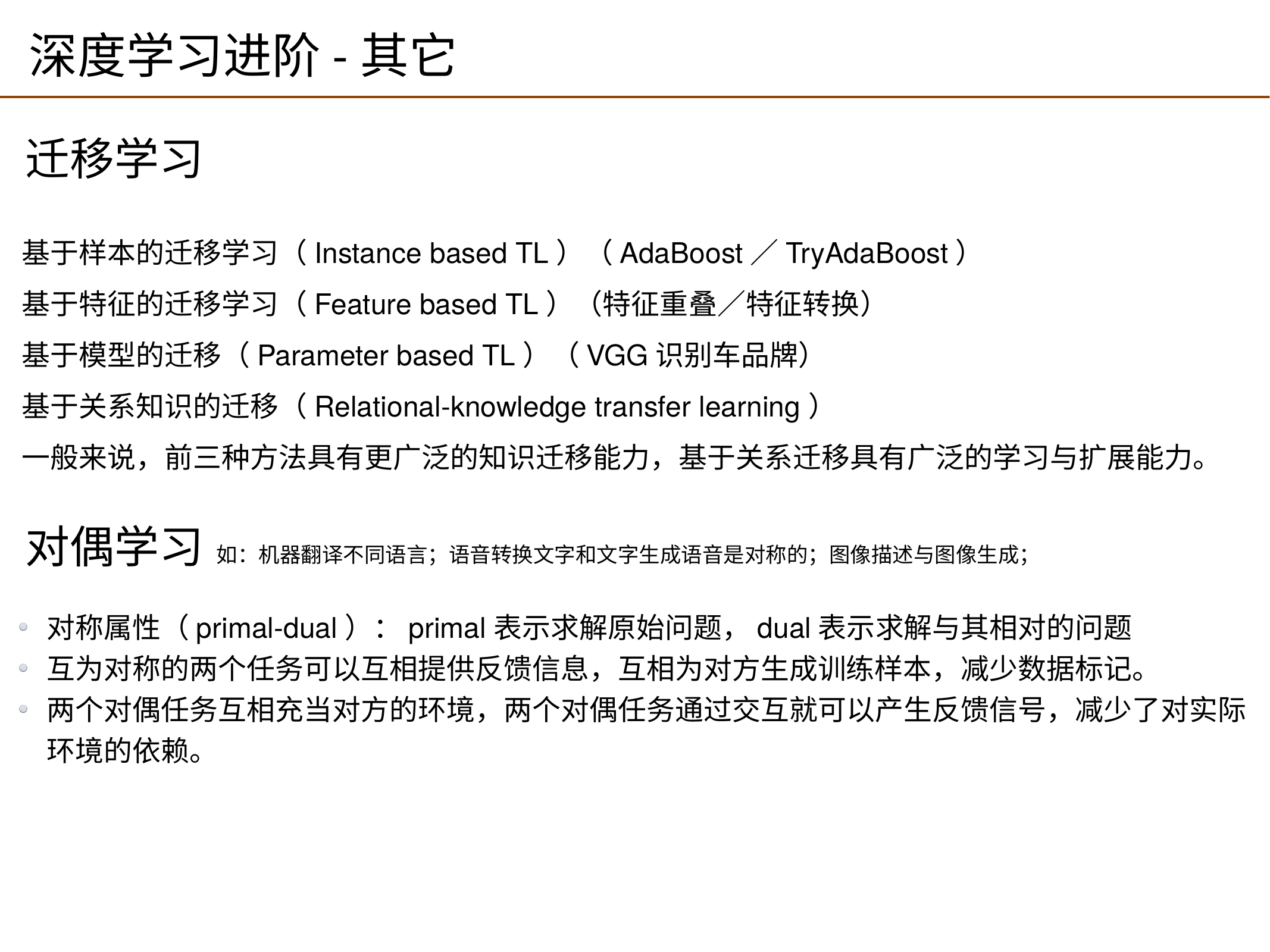

# 深度学习进阶-其它
迁移学习
基于样本的迁移学习（Instance based TL）（AdaBoost／TryAdaBoost）
基于特征的迁移学习（Feature based TL）（特征重叠／特征转换）
基于模型的迁移（Parameter based TL）（VGG识别车品牌）
基于关系知识的迁移（Relational-knowledge transfer learning）
一般来说，前三种方法具有更广泛的知识迁移能力，基于关系迁移具有广泛的学习与扩展能力。
对偶学习
如：机器翻译不同语言；语音转换文字和文字生成语音是对称的；图像描述与图像生成；
对称属性（primal-dual）：primal表示求解原始问题，dual表示求解与其相对的问题
互为对称的两个任务可以互相提供反馈信息，互相为对方生成训练样本，减少数据标记。
两个对偶任务互相充当对方的环境，两个对偶任务通过交互就可以产生反馈信号，减少了对实际环境的依赖。